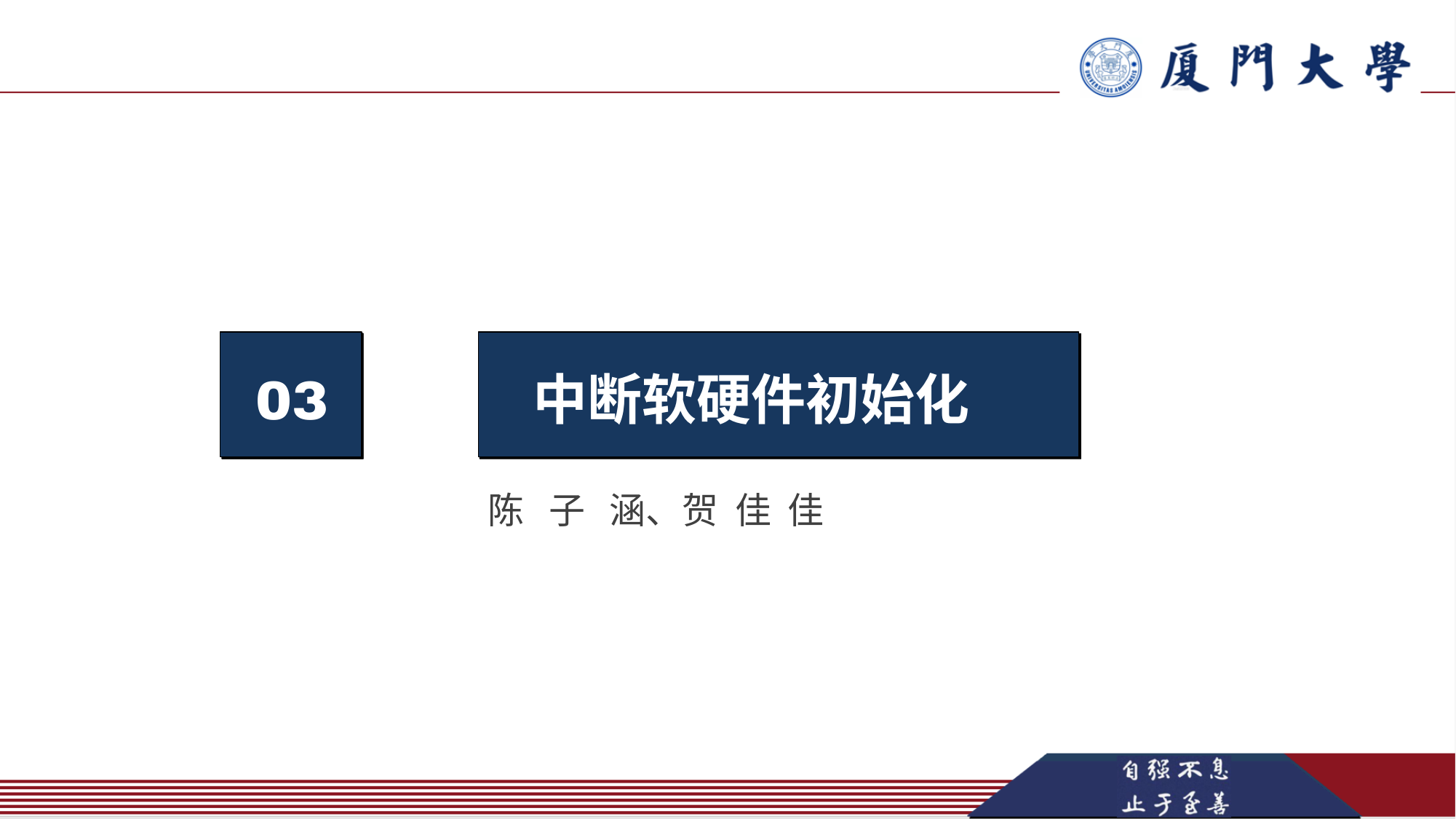

03
中断软硬件初始化
陈   子   涵、贺  佳  佳